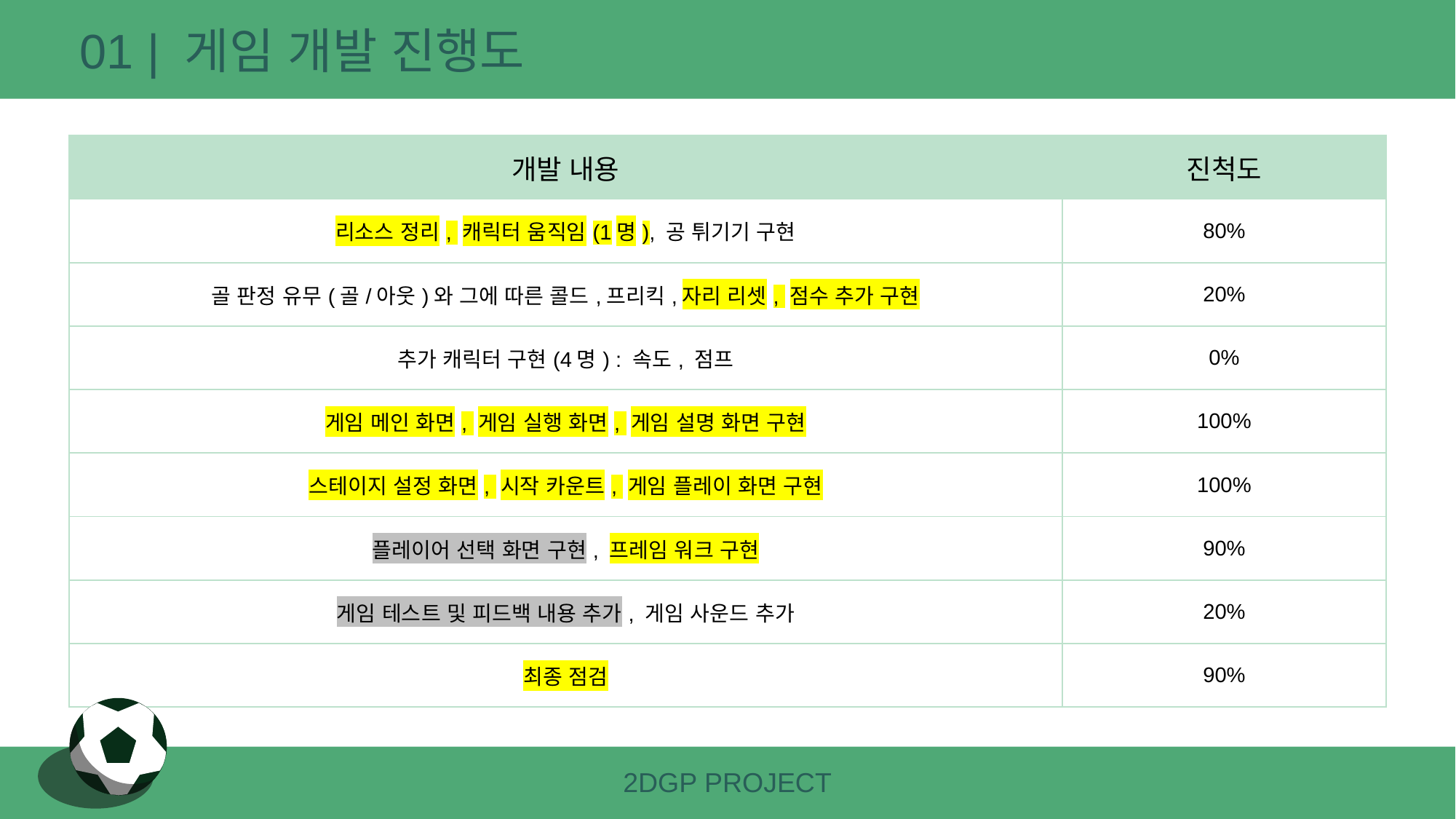

01 | 게임 개발 진행도
| 개발 내용 | 진척도 |
| --- | --- |
| 리소스 정리, 캐릭터 움직임(1명), 공 튀기기 구현 | 80% |
| 골 판정 유무(골/아웃)와 그에 따른 콜드,프리킥,자리 리셋, 점수 추가 구현 | 20% |
| 추가 캐릭터 구현(4명) : 속도, 점프 | 0% |
| 게임 메인 화면, 게임 실행 화면, 게임 설명 화면 구현 | 100% |
| 스테이지 설정 화면, 시작 카운트, 게임 플레이 화면 구현 | 100% |
| 플레이어 선택 화면 구현, 프레임 워크 구현 | 90% |
| 게임 테스트 및 피드백 내용 추가, 게임 사운드 추가 | 20% |
| 최종 점검 | 90% |

2DGP PROJECT